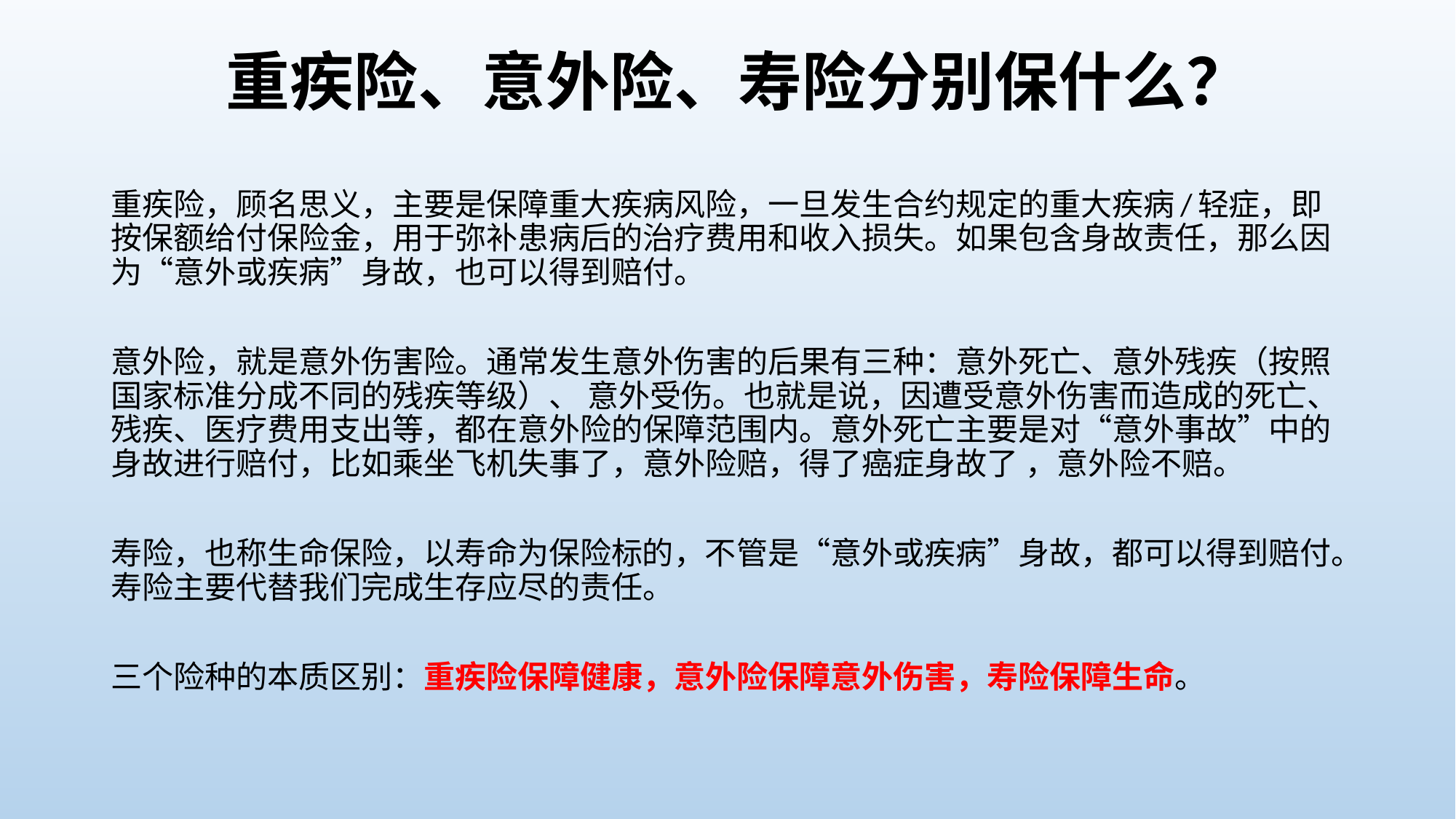

# 重疾险、意外险、寿险分别保什么？

重疾险，顾名思义，主要是保障重大疾病风险，一旦发生合约规定的重大疾病/轻症，即按保额给付保险金，用于弥补患病后的治疗费用和收入损失。如果包含身故责任，那么因为“意外或疾病”身故，也可以得到赔付。

意外险，就是意外伤害险。通常发生意外伤害的后果有三种：意外死亡、意外残疾（按照国家标准分成不同的残疾等级）、 意外受伤。也就是说，因遭受意外伤害而造成的死亡、残疾、医疗费用支出等，都在意外险的保障范围内。意外死亡主要是对“意外事故”中的身故进行赔付，比如乘坐飞机失事了，意外险赔，得了癌症身故了 ，意外险不赔。

寿险，也称生命保险，以寿命为保险标的，不管是“意外或疾病”身故，都可以得到赔付。寿险主要代替我们完成生存应尽的责任。

三个险种的本质区别：重疾险保障健康，意外险保障意外伤害，寿险保障生命。